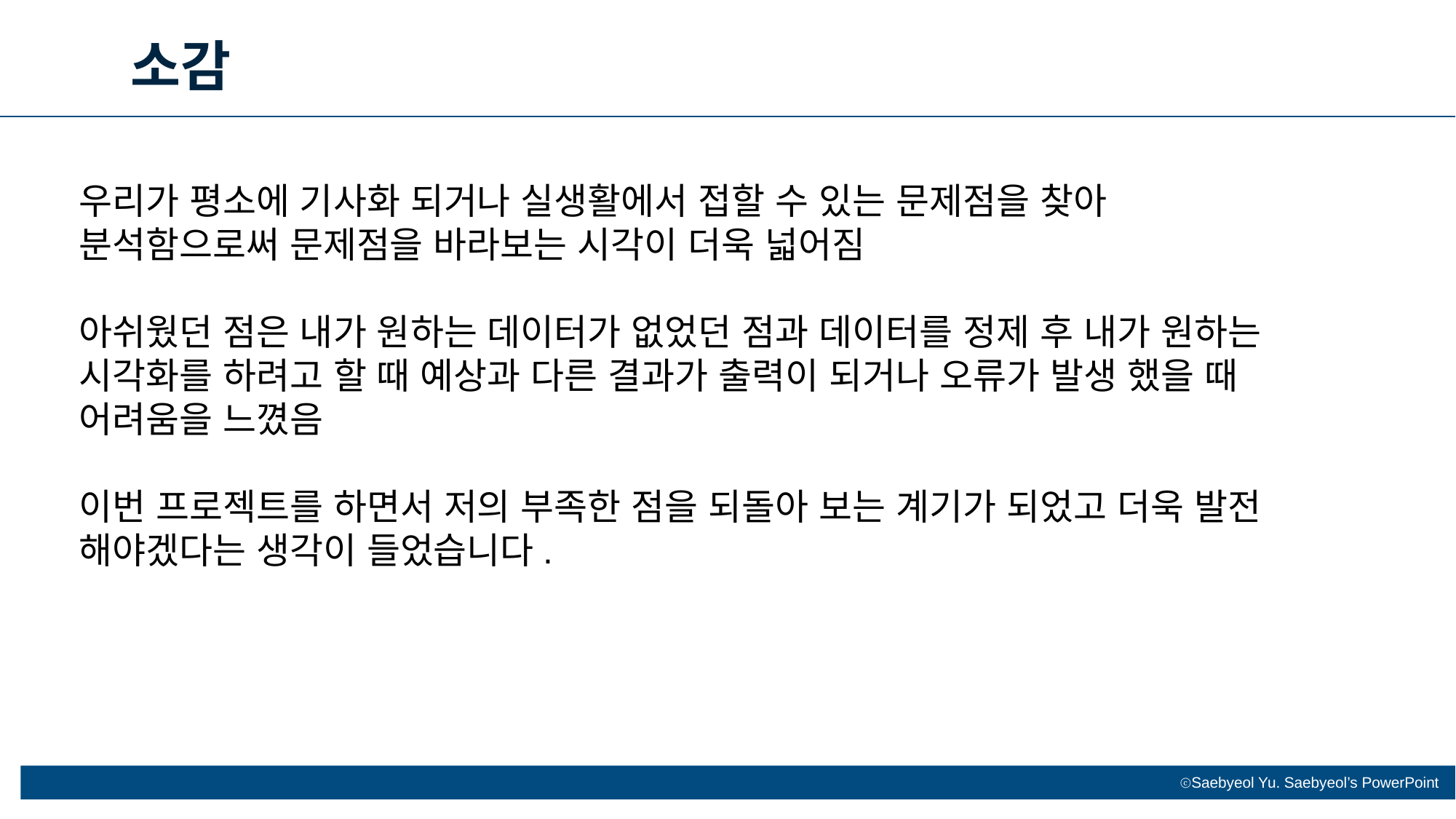

소감
우리가 평소에 기사화 되거나 실생활에서 접할 수 있는 문제점을 찾아
분석함으로써 문제점을 바라보는 시각이 더욱 넓어짐

아쉬웠던 점은 내가 원하는 데이터가 없었던 점과 데이터를 정제 후 내가 원하는 시각화를 하려고 할 때 예상과 다른 결과가 출력이 되거나 오류가 발생 했을 때 어려움을 느꼈음

이번 프로젝트를 하면서 저의 부족한 점을 되돌아 보는 계기가 되었고 더욱 발전 해야겠다는 생각이 들었습니다.